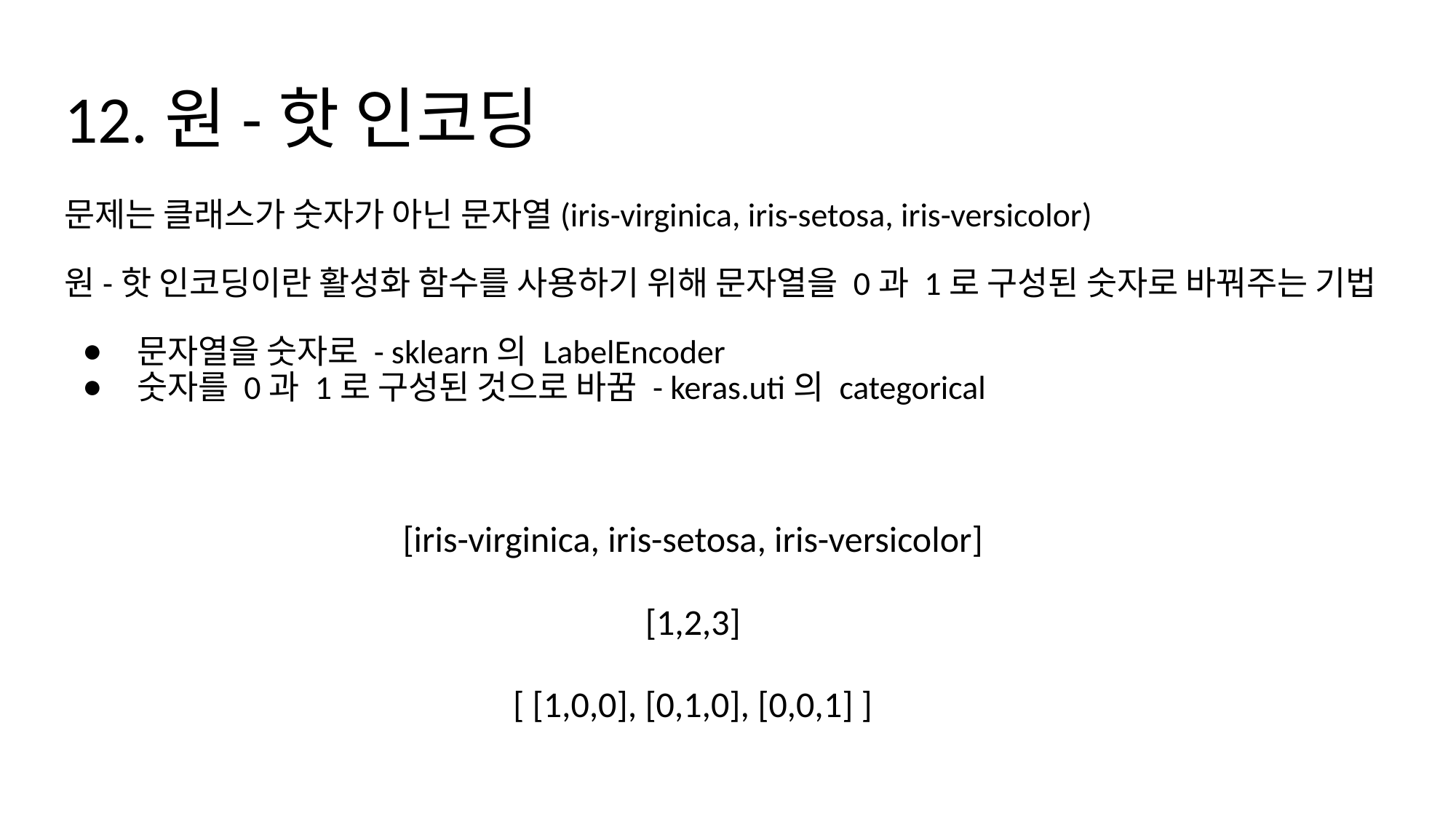

# 12.원-핫 인코딩
문제는 클래스가 숫자가 아닌 문자열(iris-virginica, iris-setosa, iris-versicolor)
원-핫 인코딩이란 활성화 함수를 사용하기 위해 문자열을 0과 1로 구성된 숫자로 바꿔주는 기법
문자열을 숫자로 - sklearn의 LabelEncoder
숫자를 0과 1로 구성된 것으로 바꿈 - keras.uti의 categorical
[iris-virginica, iris-setosa, iris-versicolor]
[1,2,3]
[ [1,0,0], [0,1,0], [0,0,1] ]